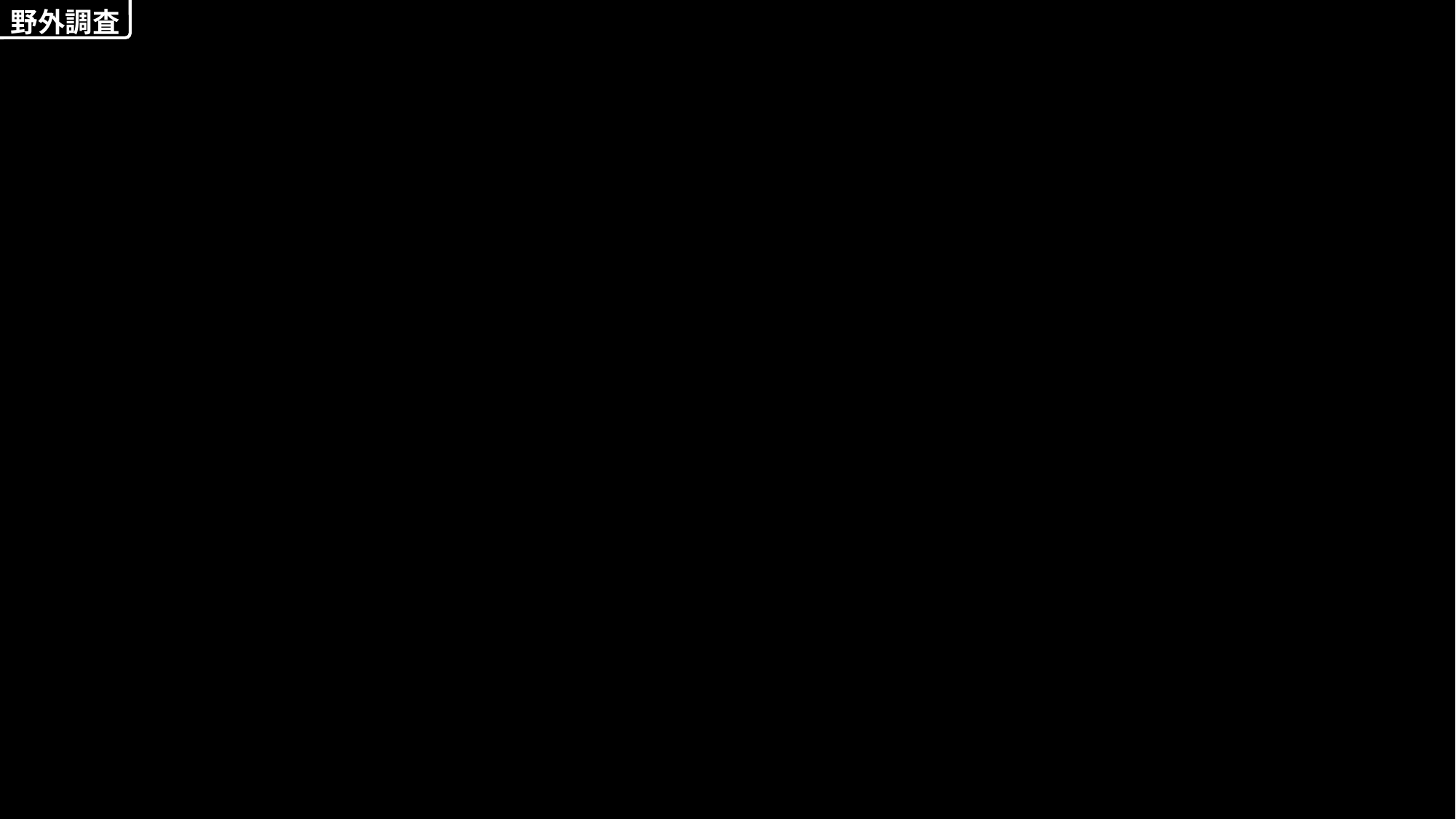

野外調査
-
･夏と冬に1回ずつ
･図の範囲を網で漁り、取れた生物の中で
  ドンコが食べていると思われるものを数える

水流
3m

3m

段差
α地点
β地点
0.5m

0.5m

.
実験<1>
,
実験<2>
^
結論･展望